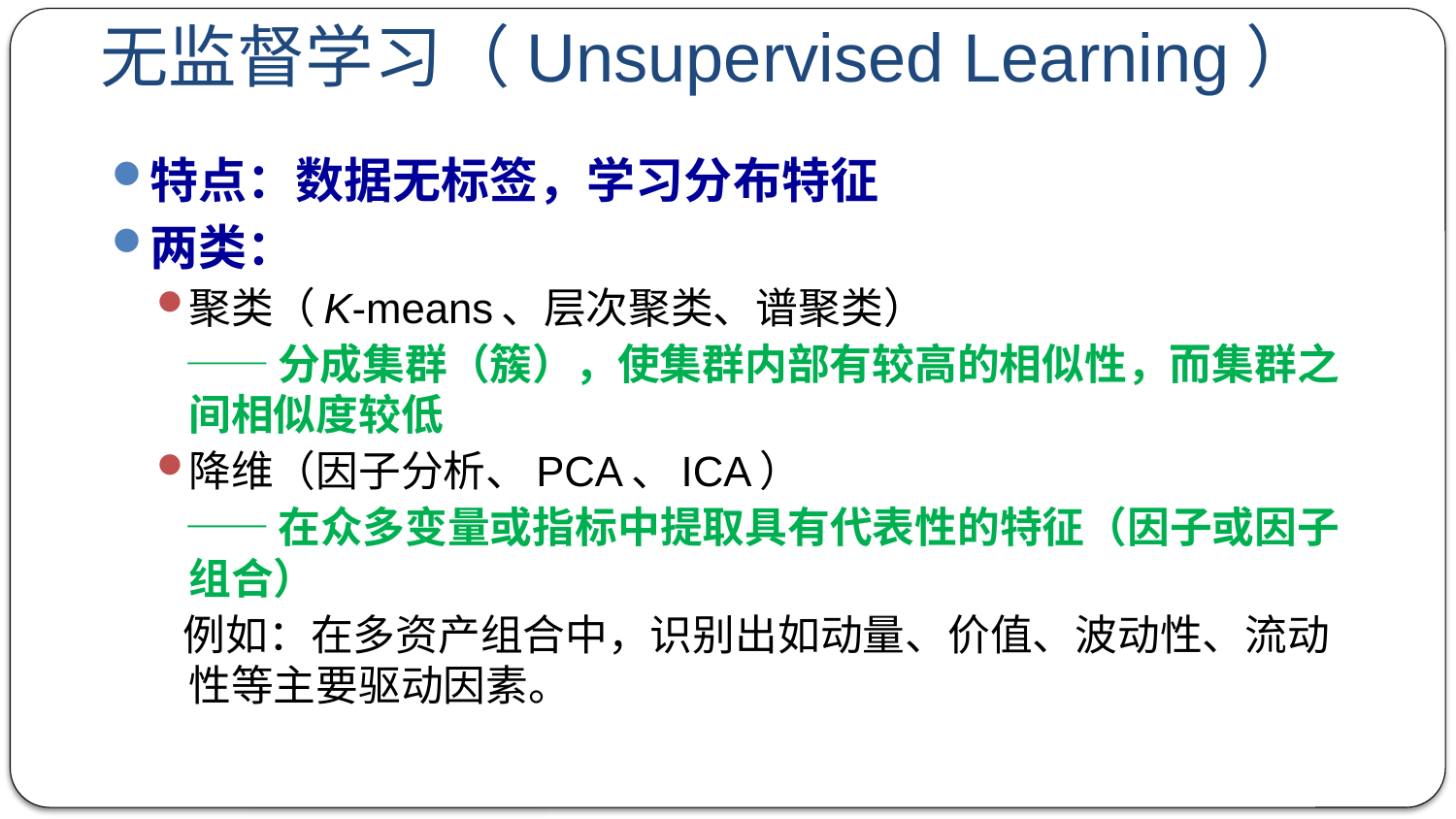

# 无监督学习（Unsupervised Learning）
特点：数据无标签，学习分布特征
两类：
聚类（K-means、层次聚类、谱聚类）
   ——分成集群（簇），使集群内部有较高的相似性，而集群之间相似度较低
降维（因子分析、PCA、ICA）
   ——在众多变量或指标中提取具有代表性的特征（因子或因子组合）
  例如：在多资产组合中，识别出如动量、价值、波动性、流动性等主要驱动因素。